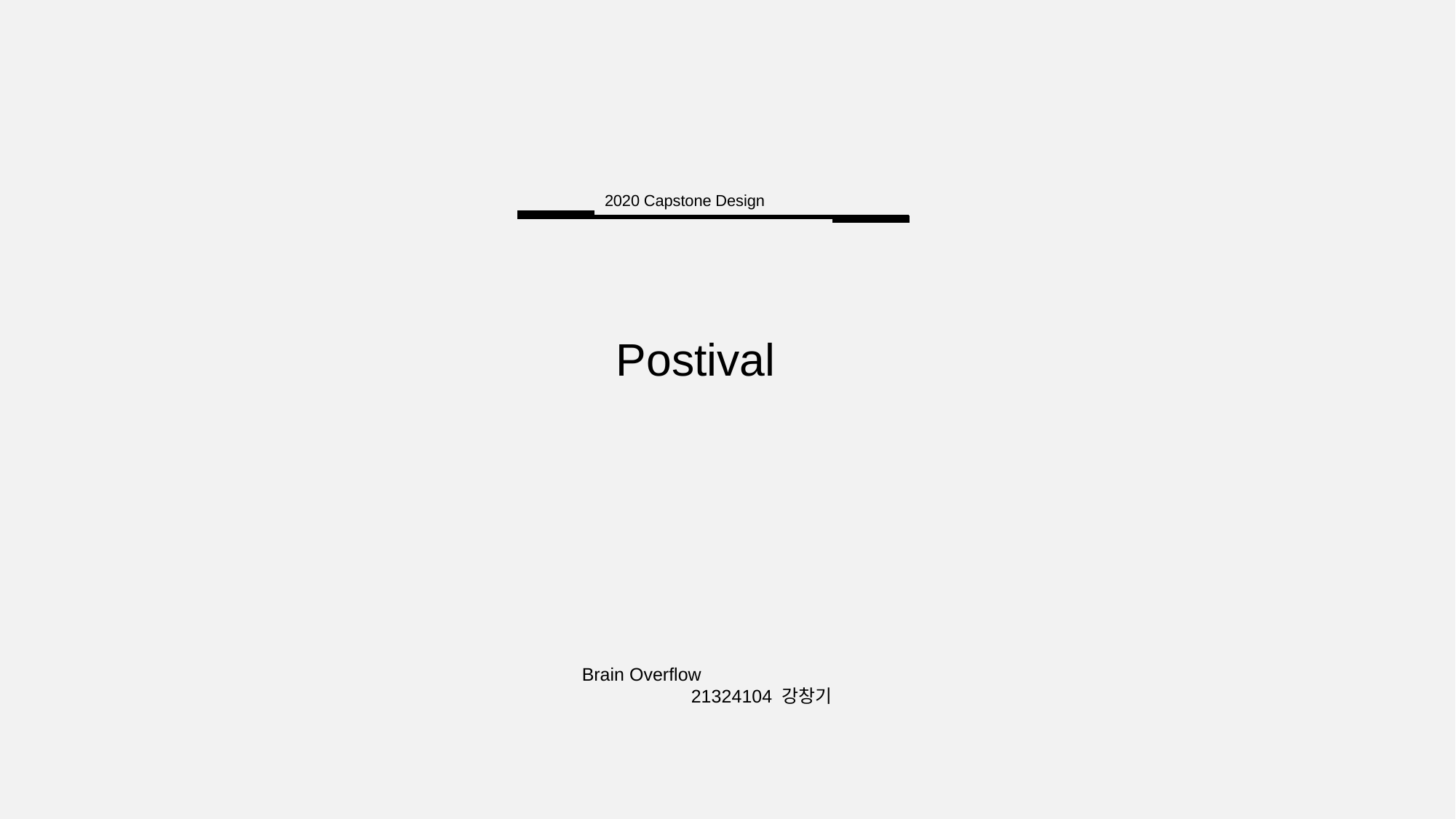

2020 Capstone Design

Postival
Brain Overflow
	21324104 강창기